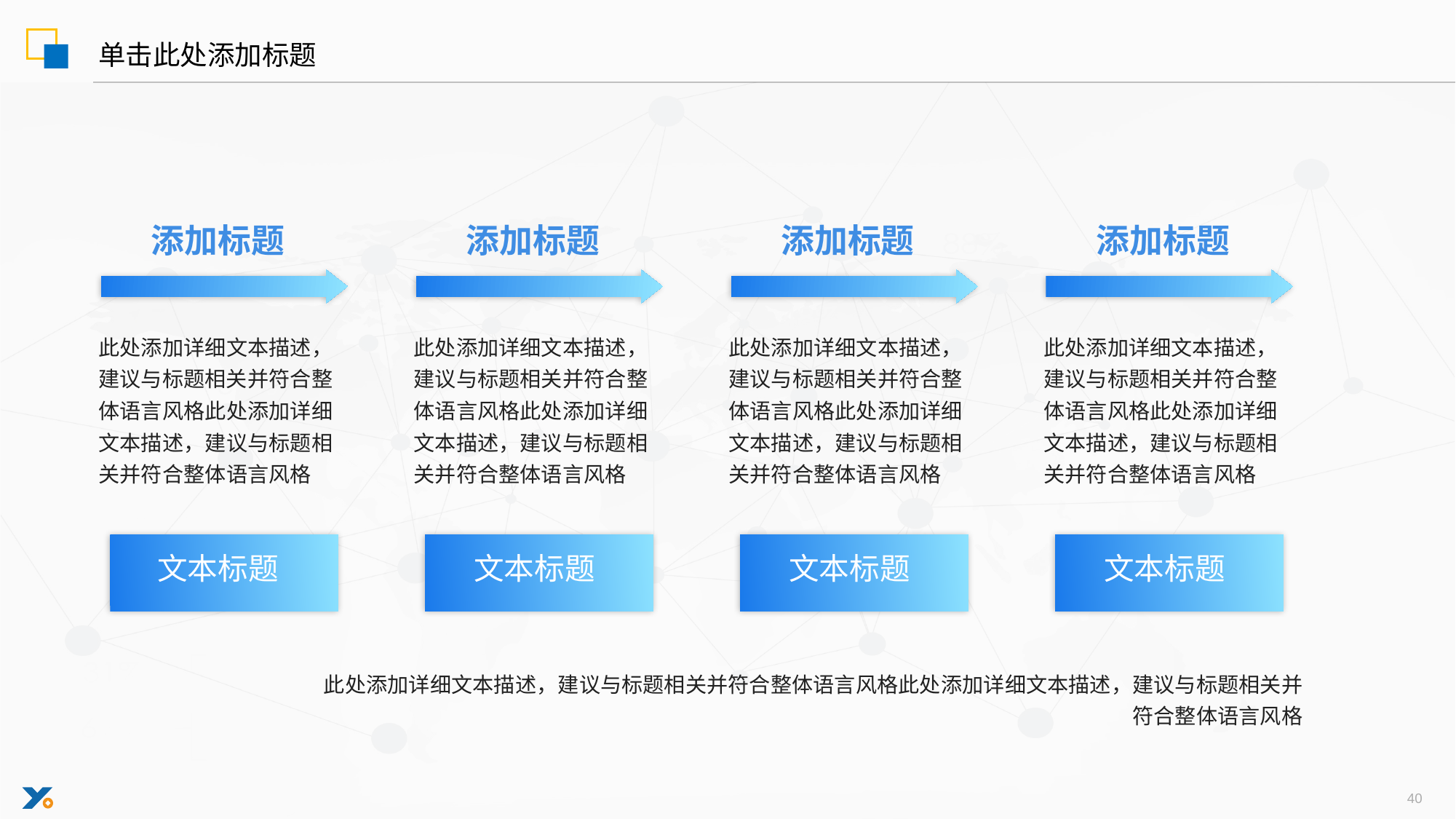

单击此处添加标题
添加标题

此处添加详细文本描述，建议与标题相关并符合整体语言风格此处添加详细文本描述，建议与标题相关并符合整体语言风格

添加标题

此处添加详细文本描述，建议与标题相关并符合整体语言风格此处添加详细文本描述，建议与标题相关并符合整体语言风格

添加标题

此处添加详细文本描述，建议与标题相关并符合整体语言风格此处添加详细文本描述，建议与标题相关并符合整体语言风格

添加标题

此处添加详细文本描述，建议与标题相关并符合整体语言风格此处添加详细文本描述，建议与标题相关并符合整体语言风格

文本标题
文本标题
文本标题
文本标题
此处添加详细文本描述，建议与标题相关并符合整体语言风格此处添加详细文本描述，建议与标题相关并符合整体语言风格